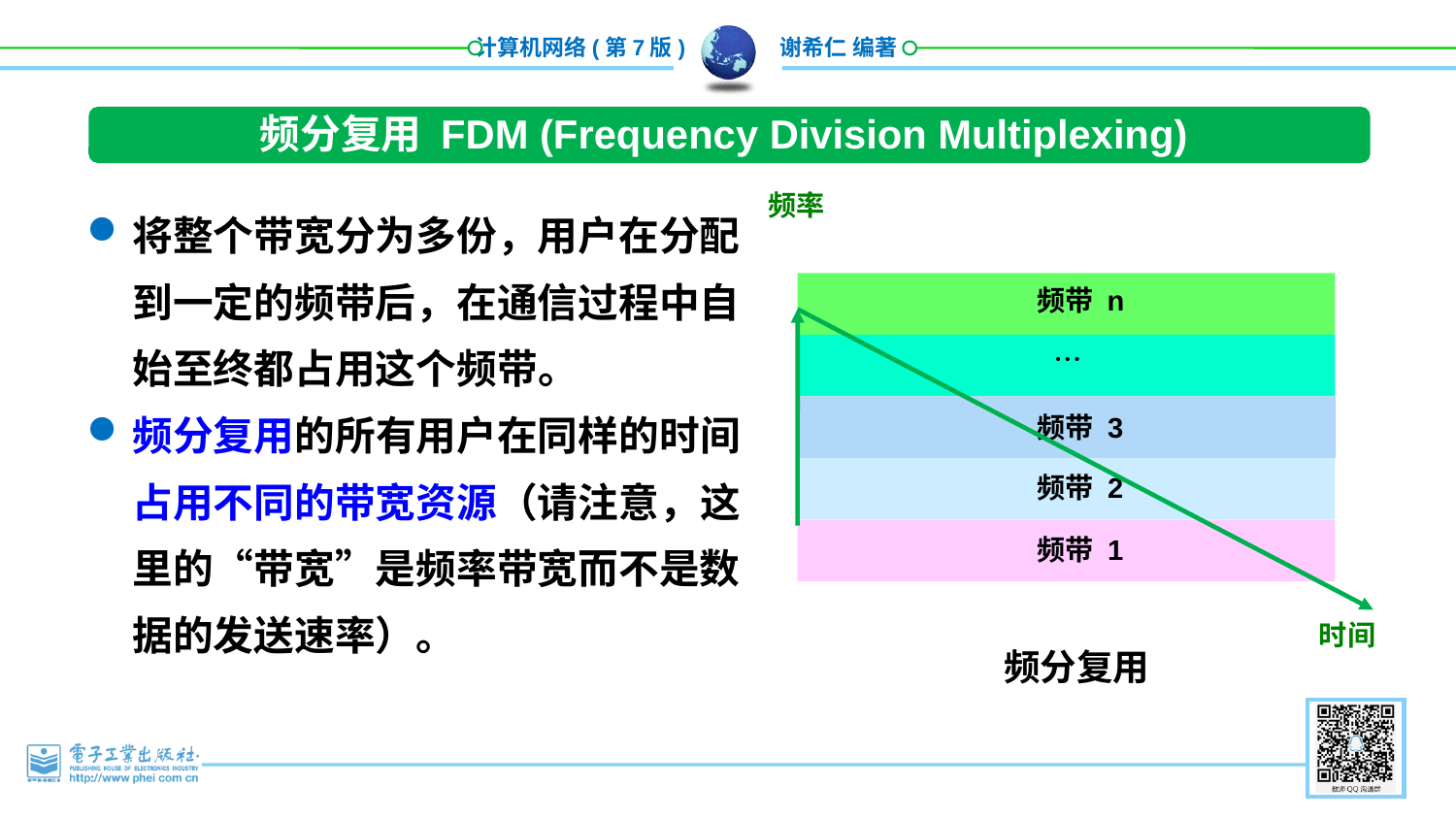

频分复用 FDM (Frequency Division Multiplexing)

将整个带宽分为多份，用户在分配到一定的频带后，在通信过程中自始至终都占用这个频带。
频分复用的所有用户在同样的时间占用不同的带宽资源（请注意，这里的“带宽”是频率带宽而不是数据的发送速率）。
频率

频带 n

…

频带 3

频带 2

频带 1
时间
频分复用